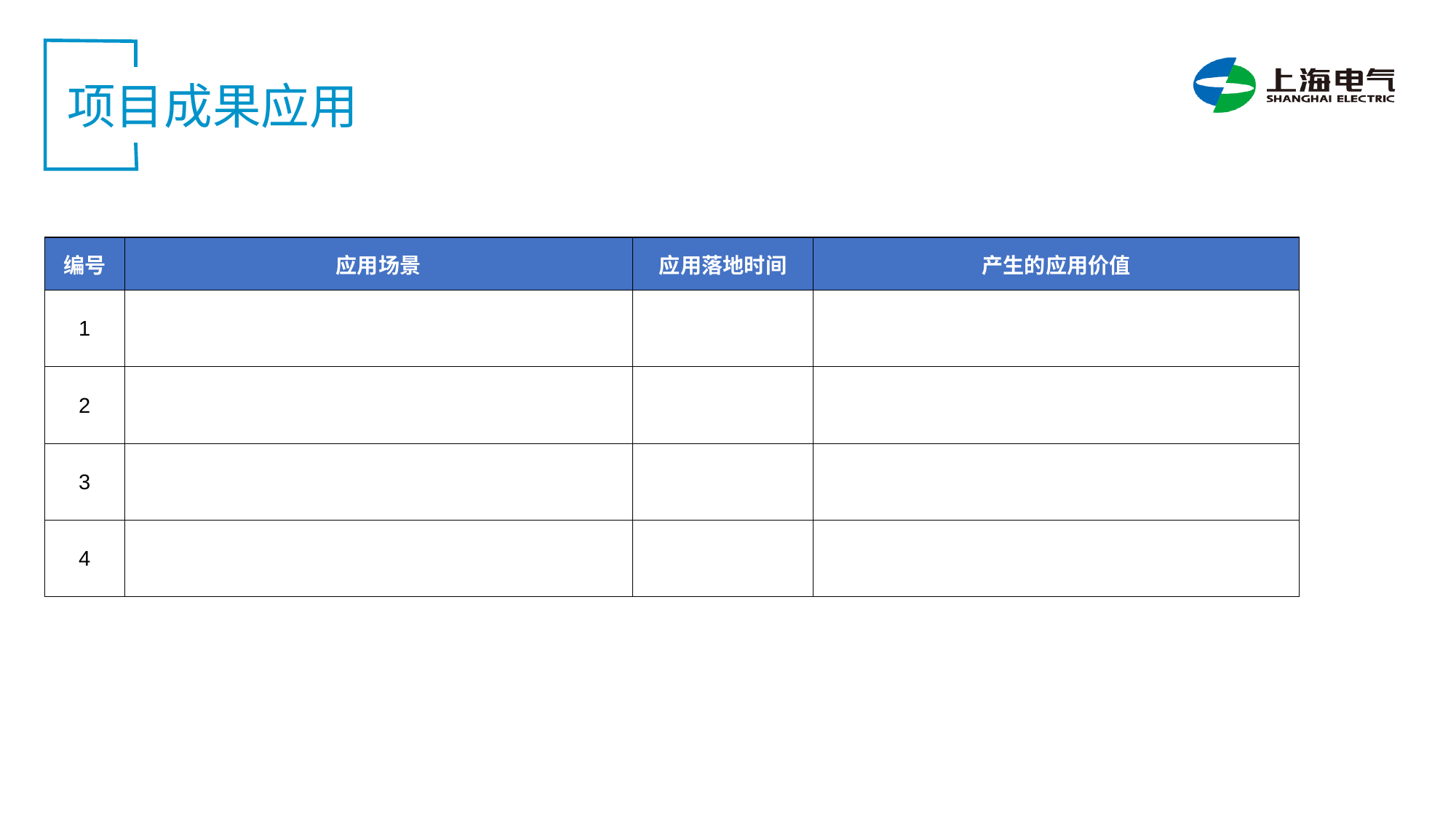

项目成果应用
| 编号 | 应用场景 | 应用落地时间 | 产生的应用价值 |
| --- | --- | --- | --- |
| 1 |  |  |  |
| 2 |  |  |  |
| 3 |  |  |  |
| 4 |  |  |  |